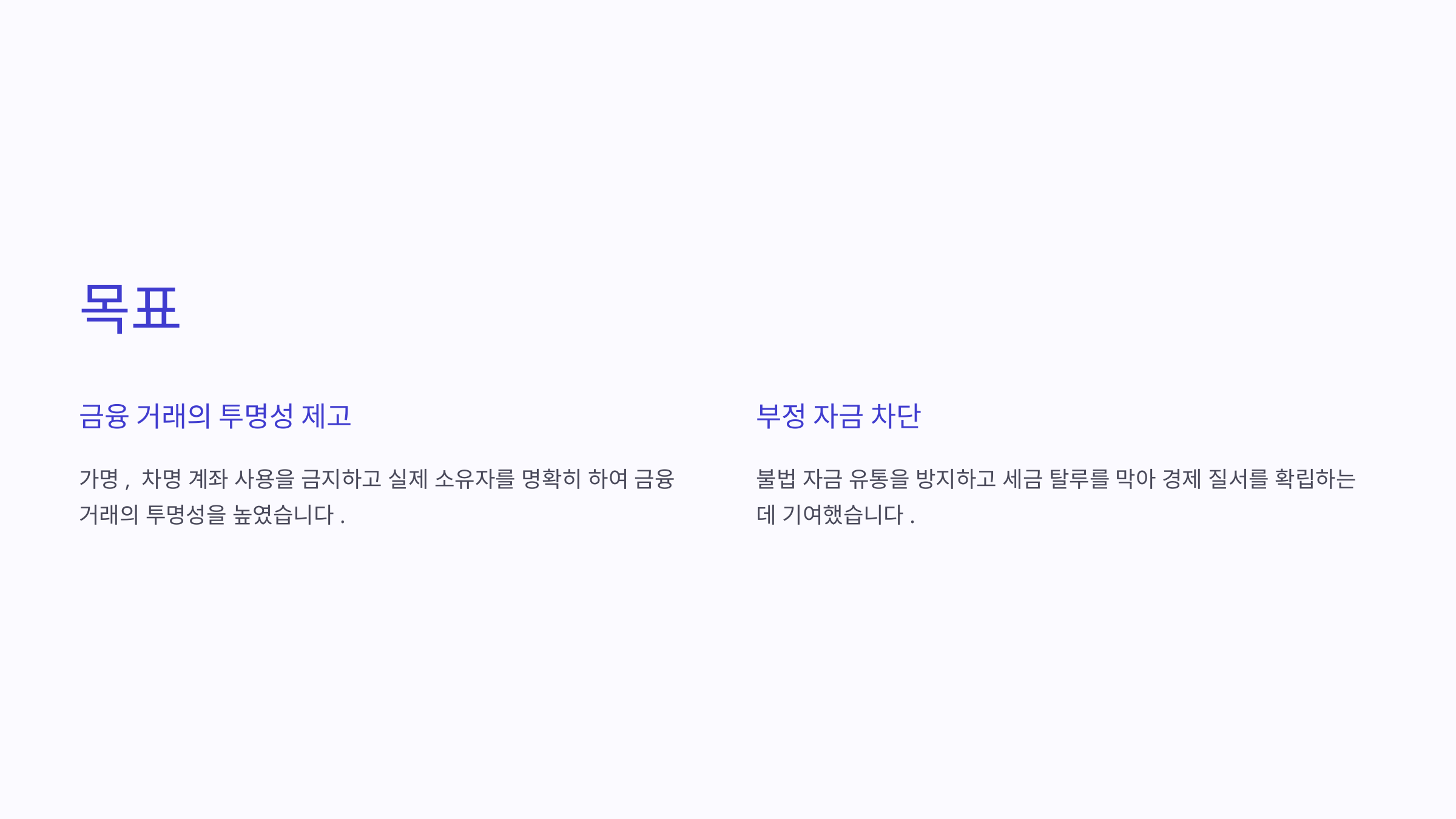

목표
금융 거래의 투명성 제고
부정 자금 차단
가명, 차명 계좌 사용을 금지하고 실제 소유자를 명확히 하여 금융 거래의 투명성을 높였습니다.
불법 자금 유통을 방지하고 세금 탈루를 막아 경제 질서를 확립하는 데 기여했습니다.